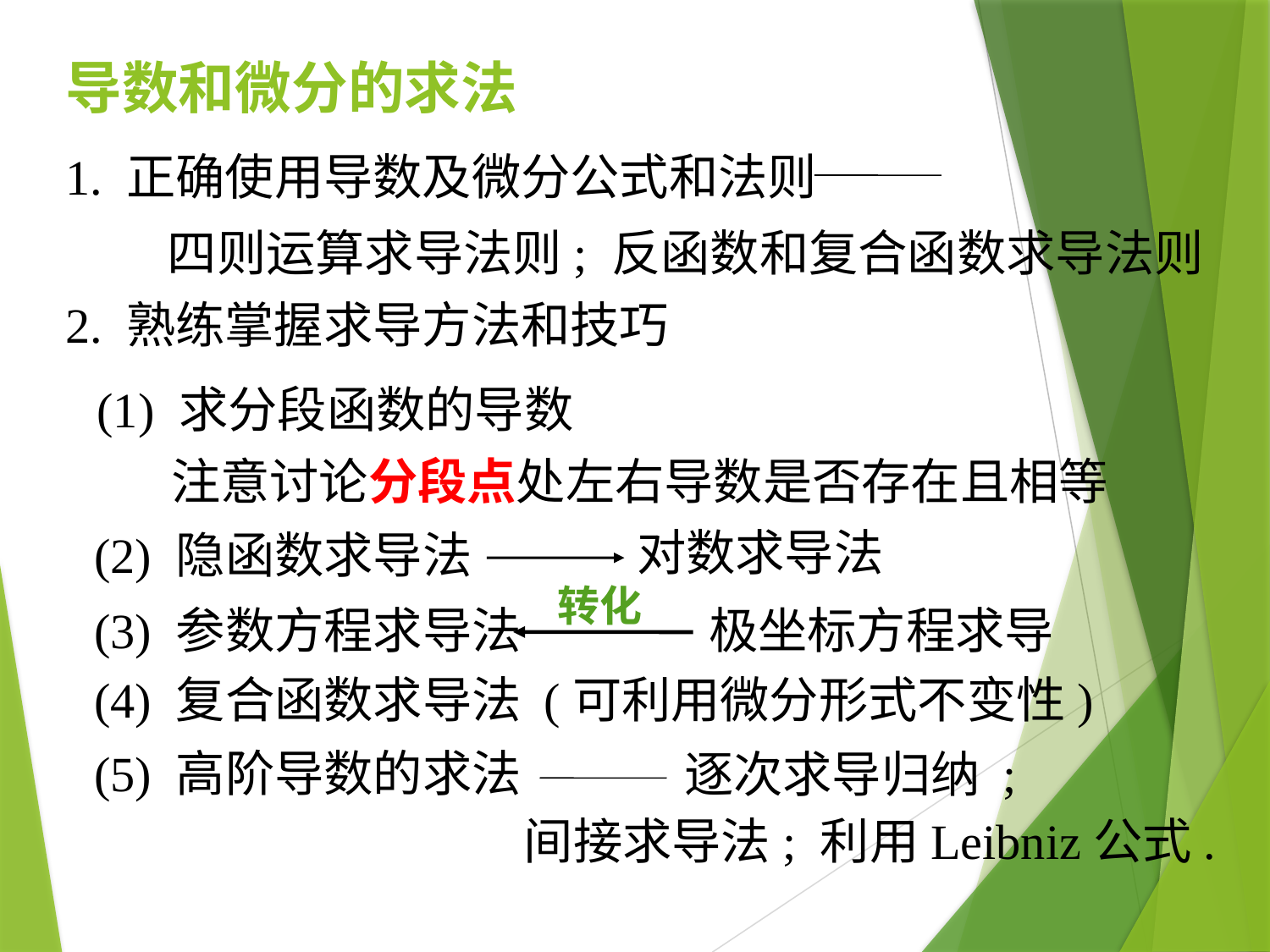

# 导数和微分的求法
1. 正确使用导数及微分公式和法则

四则运算求导法则; 反函数和复合函数求导法则
2. 熟练掌握求导方法和技巧
(1) 求分段函数的导数
注意讨论分段点处左右导数是否存在且相等
对数求导法
(2) 隐函数求导法

转化

(3) 参数方程求导法
极坐标方程求导
(4) 复合函数求导法 (可利用微分形式不变性)
(5) 高阶导数的求法
逐次求导归纳 ;

间接求导法; 利用Leibniz公式.